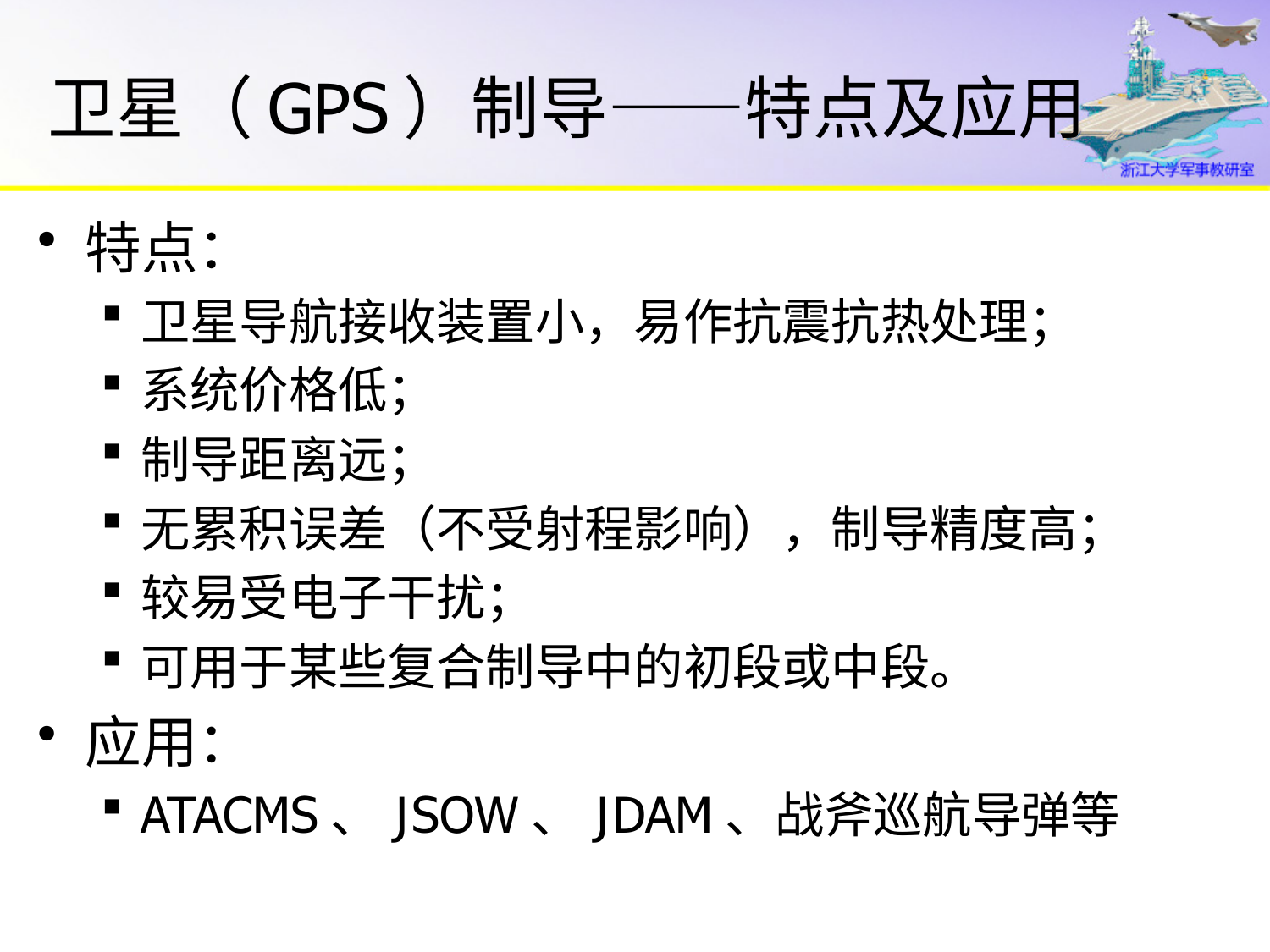

# 卫星（GPS）制导——特点及应用
特点：
卫星导航接收装置小，易作抗震抗热处理；
系统价格低；
制导距离远；
无累积误差（不受射程影响），制导精度高；
较易受电子干扰；
可用于某些复合制导中的初段或中段。
应用：
ATACMS、JSOW、JDAM、战斧巡航导弹等